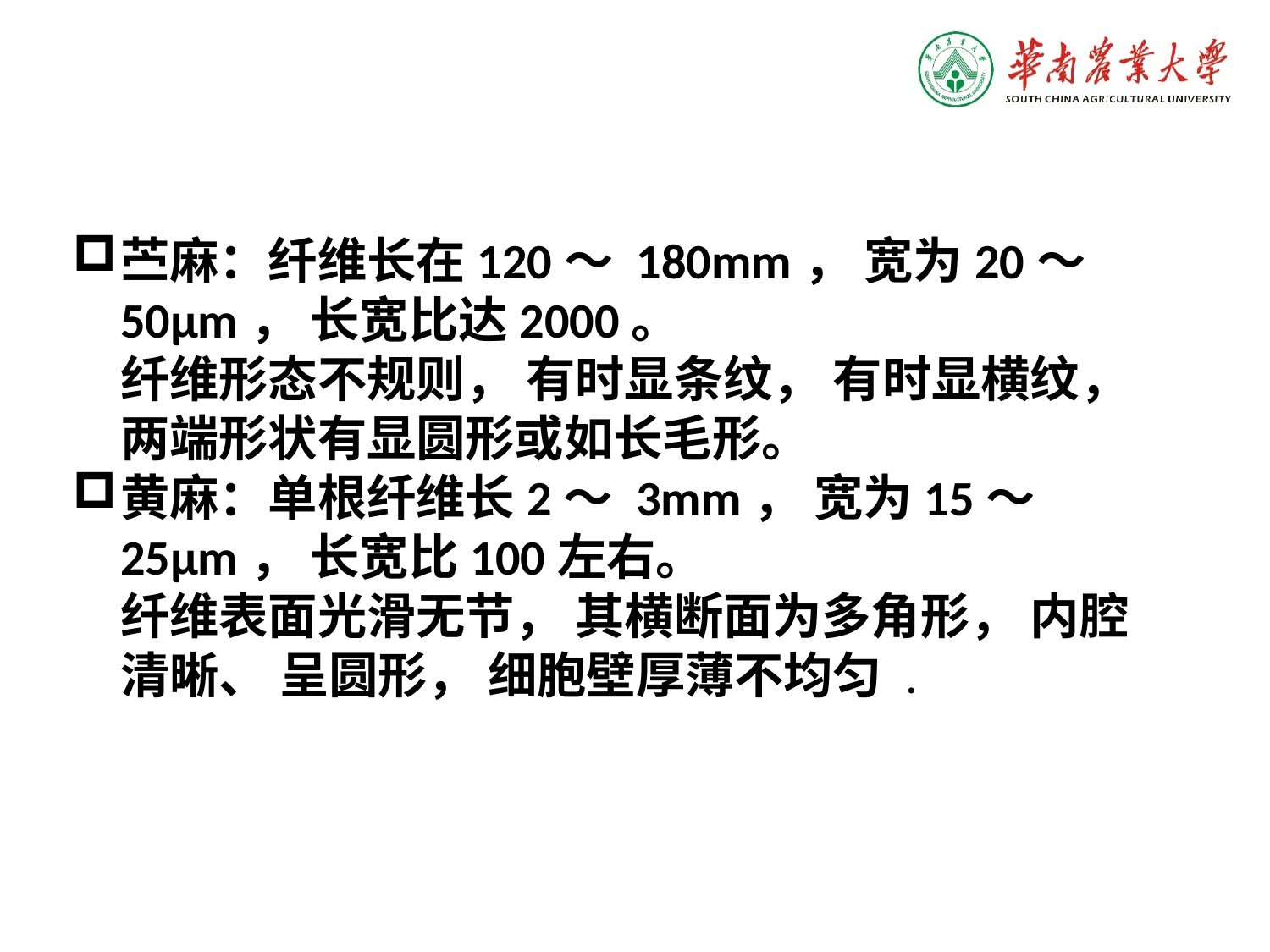

苎麻：纤维长在120～ 180mm， 宽为20～ 50μm， 长宽比达2000。
纤维形态不规则， 有时显条纹， 有时显横纹， 两端形状有显圆形或如长毛形。
黄麻：单根纤维长2～ 3mm， 宽为15～ 25μm， 长宽比100左右。
纤维表面光滑无节， 其横断面为多角形， 内腔清晰、 呈圆形， 细胞壁厚薄不均匀 .